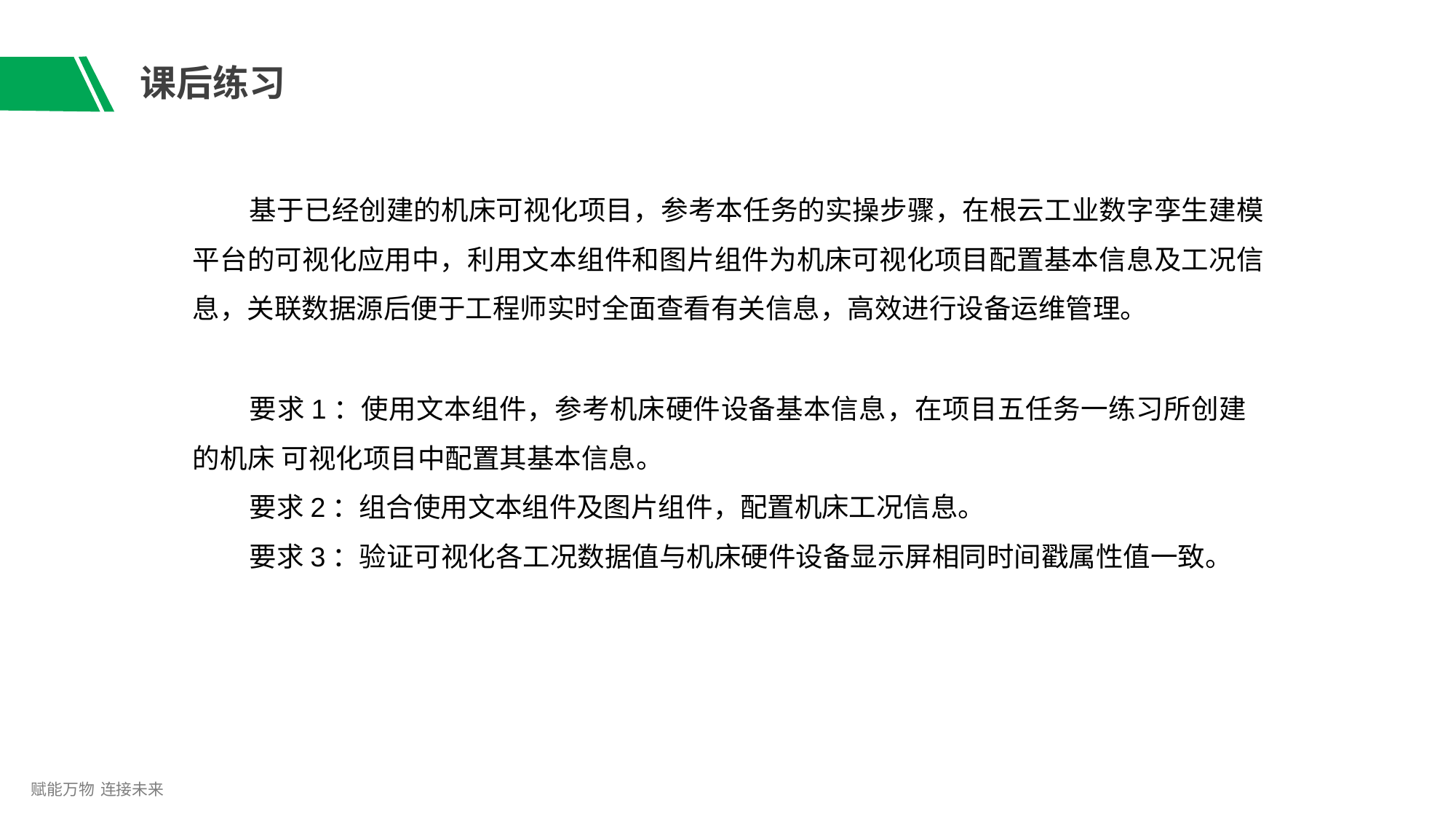

# 课后练习
基于已经创建的机床可视化项目，参考本任务的实操步骤，在根云工业数字孪生建模 平台的可视化应用中，利用文本组件和图片组件为机床可视化项目配置基本信息及工况信 息，关联数据源后便于工程师实时全面查看有关信息，高效进行设备运维管理。

要求1：使用文本组件，参考机床硬件设备基本信息，在项目五任务一练习所创建的机床 可视化项目中配置其基本信息。
要求2：组合使用文本组件及图片组件，配置机床工况信息。
要求3：验证可视化各工况数据值与机床硬件设备显示屏相同时间戳属性值一致。
赋能万物 连接未来